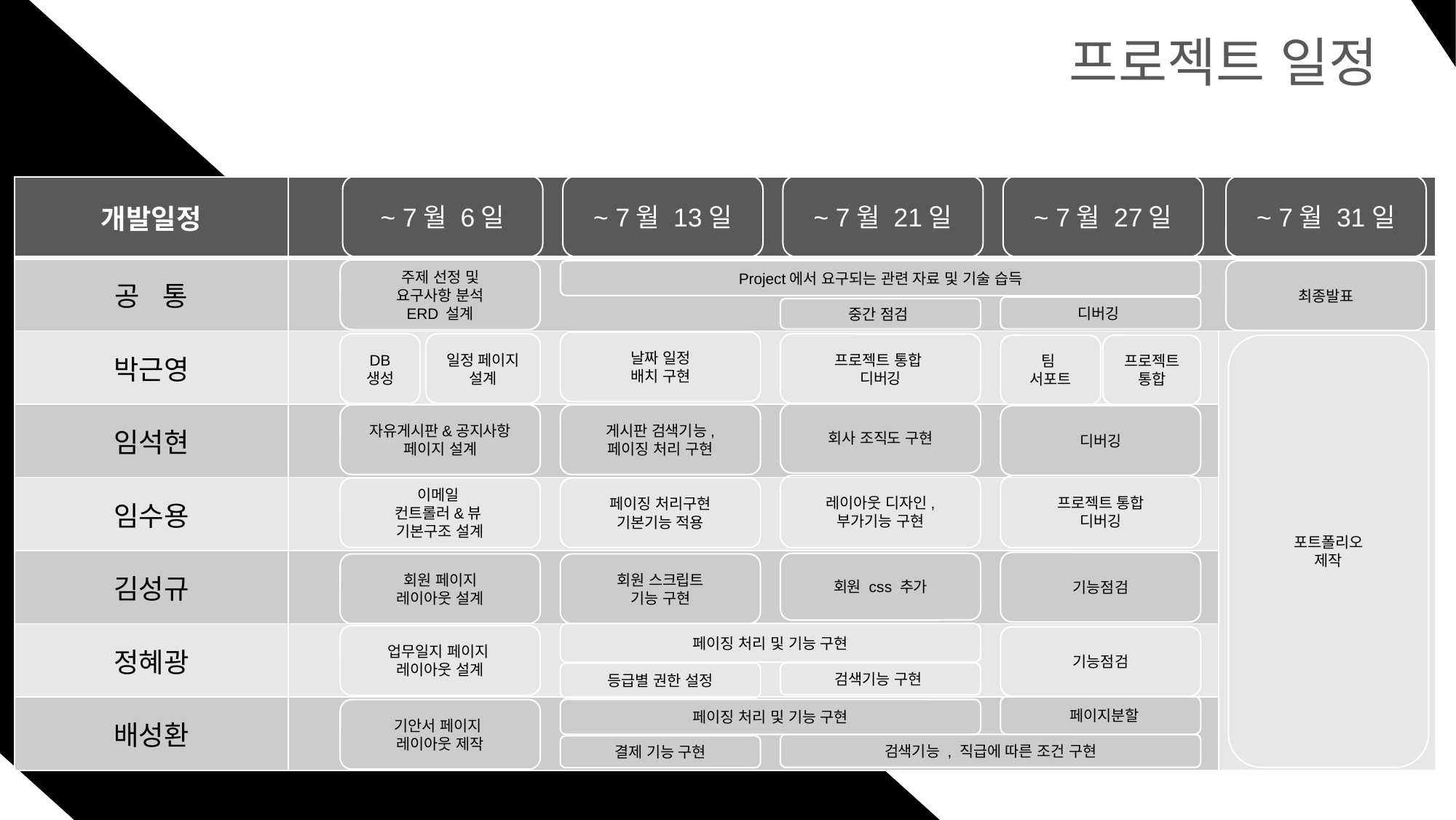

프로젝트 일정
~ 7월 6일
~ 7월 13일
~ 7월 21일
~ 7월 27일
~ 7월 31일
| 개발일정 |  |  |
| --- | --- | --- |
| 공 통 |  |  |
| 박근영 |  |  |
| 임석현 |  |  |
| 임수용 |  |  |
| 김성규 |  |  |
| 정혜광 |  |  |
| 배성환 |  |  |
주제 선정 및
요구사항 분석
ERD 설계
Project에서 요구되는 관련 자료 및 기술 습득
최종발표
디버깅
중간 점검
날짜 일정
배치 구현
DB
생성
일정 페이지 설계
프로젝트 통합
디버깅
팀
서포트
프로젝트
통합
포트폴리오
제작

회사 조직도 구현
자유게시판&공지사항
페이지 설계
게시판 검색기능,
페이징 처리 구현
디버깅
레이아웃 디자인,
부가기능 구현
프로젝트 통합
디버깅
이메일
컨트롤러&뷰
기본구조 설계
페이징 처리구현
기본기능 적용
기능점검
회원 css 추가
회원 페이지
레이아웃 설계
회원 스크립트
기능 구현
페이징 처리 및 기능 구현
업무일지 페이지
레이아웃 설계
기능점검
등급별 권한 설정
검색기능 구현
 페이지분할
페이징 처리 및 기능 구현
기안서 페이지
레이아웃 제작
검색기능 , 직급에 따른 조건 구현
결제 기능 구현